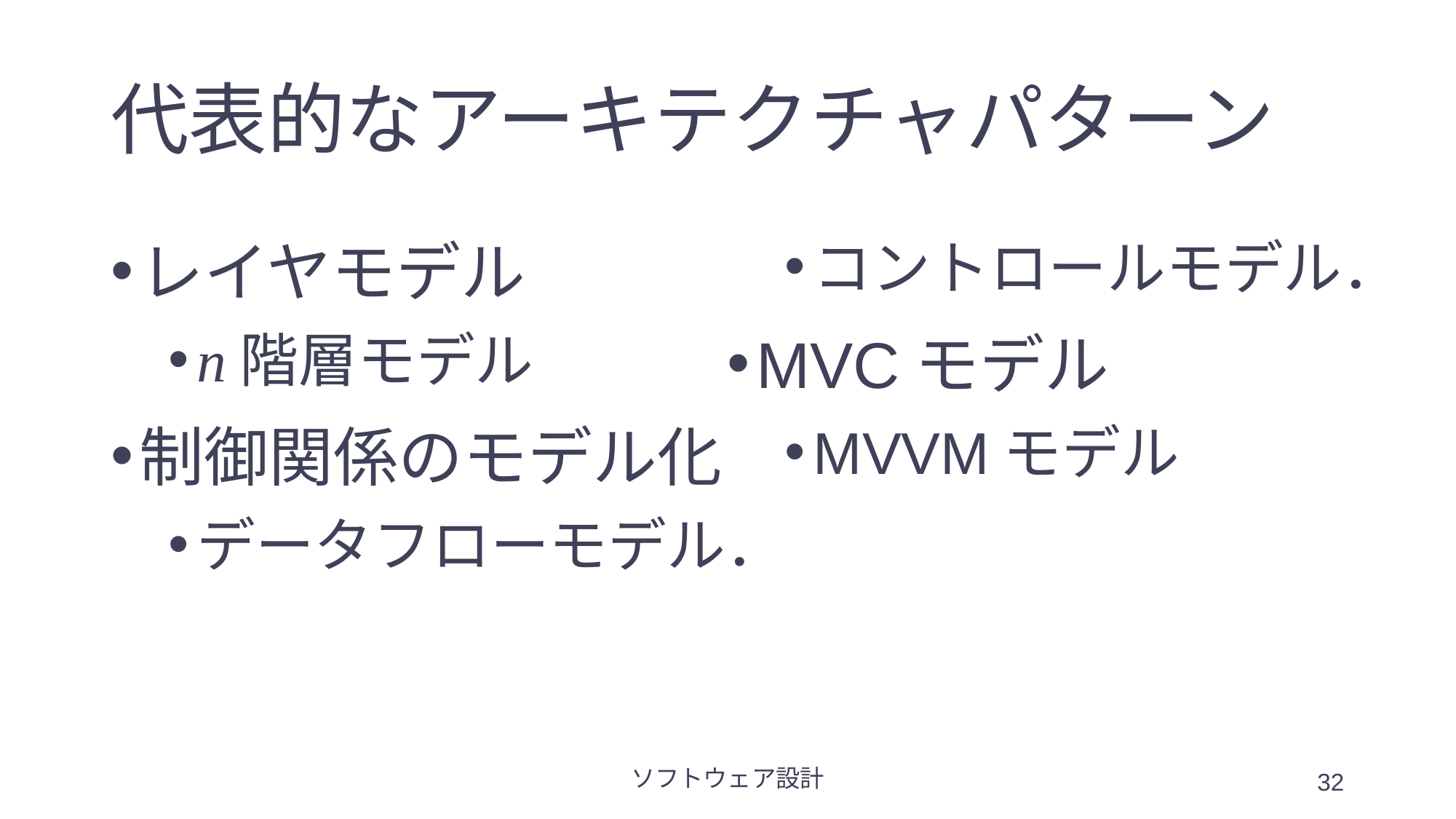

# 代表的なアーキテクチャパターン
レイヤモデル
n階層モデル
制御関係のモデル化
データフローモデル．
コントロールモデル．
MVCモデル
MVVMモデル
ソフトウェア設計
32